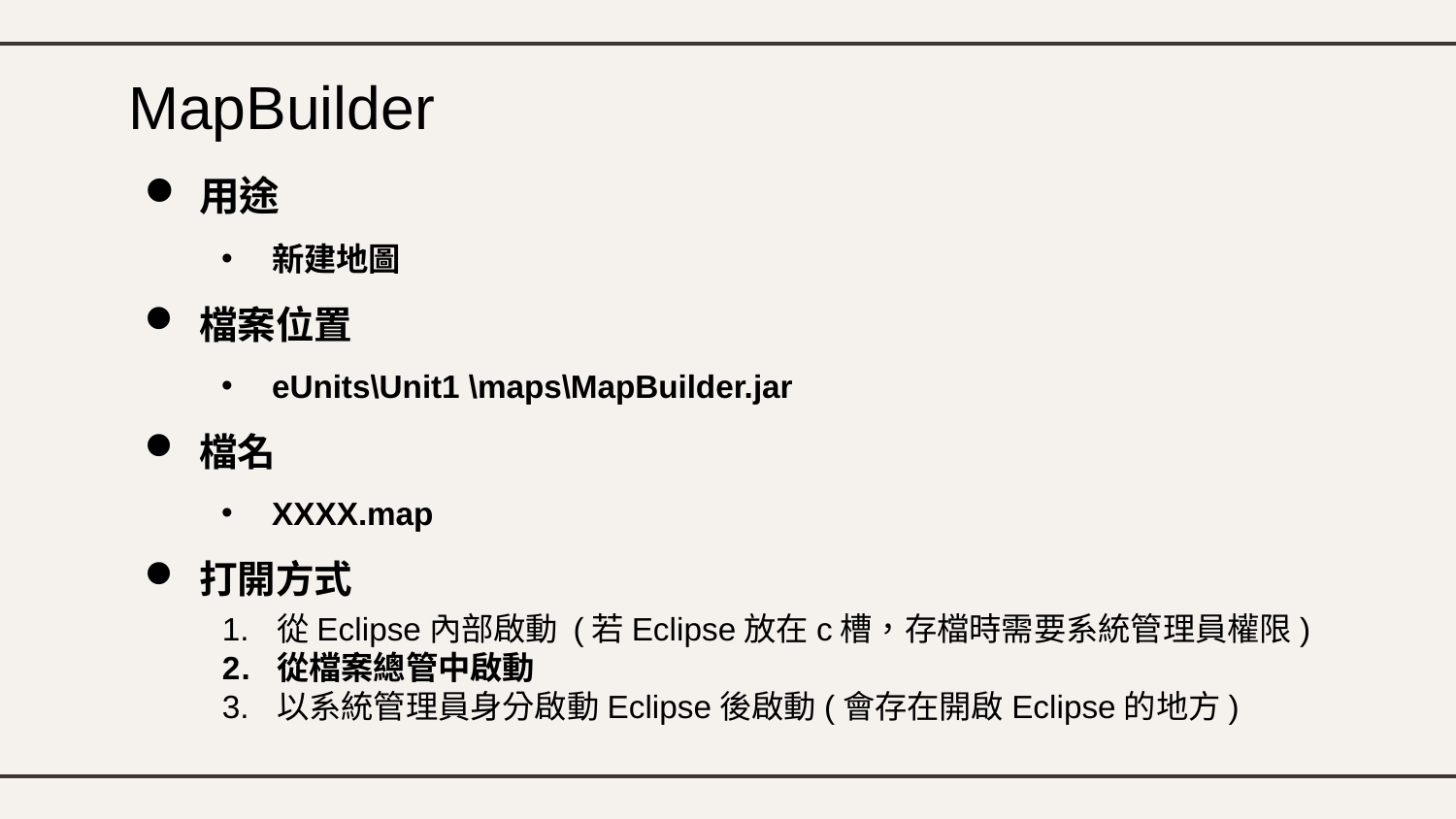

# MapBuilder
用途
新建地圖
檔案位置
eUnits\Unit1 \maps\MapBuilder.jar
檔名
XXXX.map
打開方式

從Eclipse內部啟動 (若Eclipse放在c槽，存檔時需要系統管理員權限)
從檔案總管中啟動
以系統管理員身分啟動Eclipse後啟動(會存在開啟Eclipse的地方)